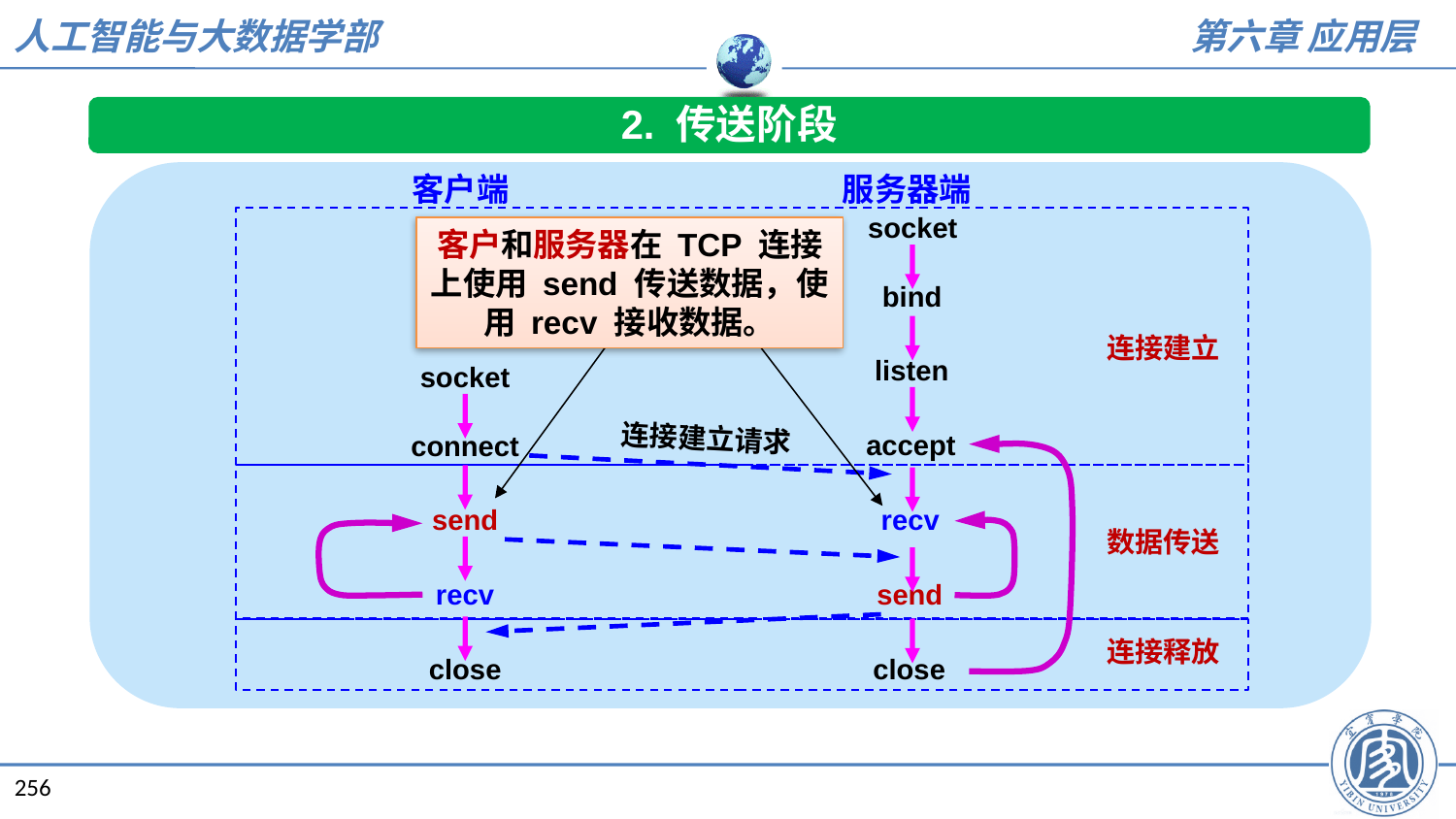

2. 传送阶段

客户端
服务器端
socket

客户和服务器在 TCP 连接上使用 send 传送数据，使用 recv 接收数据。

bind

连接建立
listen
socket

连接建立请求
accept
connect

send
recv
数据传送

recv
send

连接释放
close
close
256